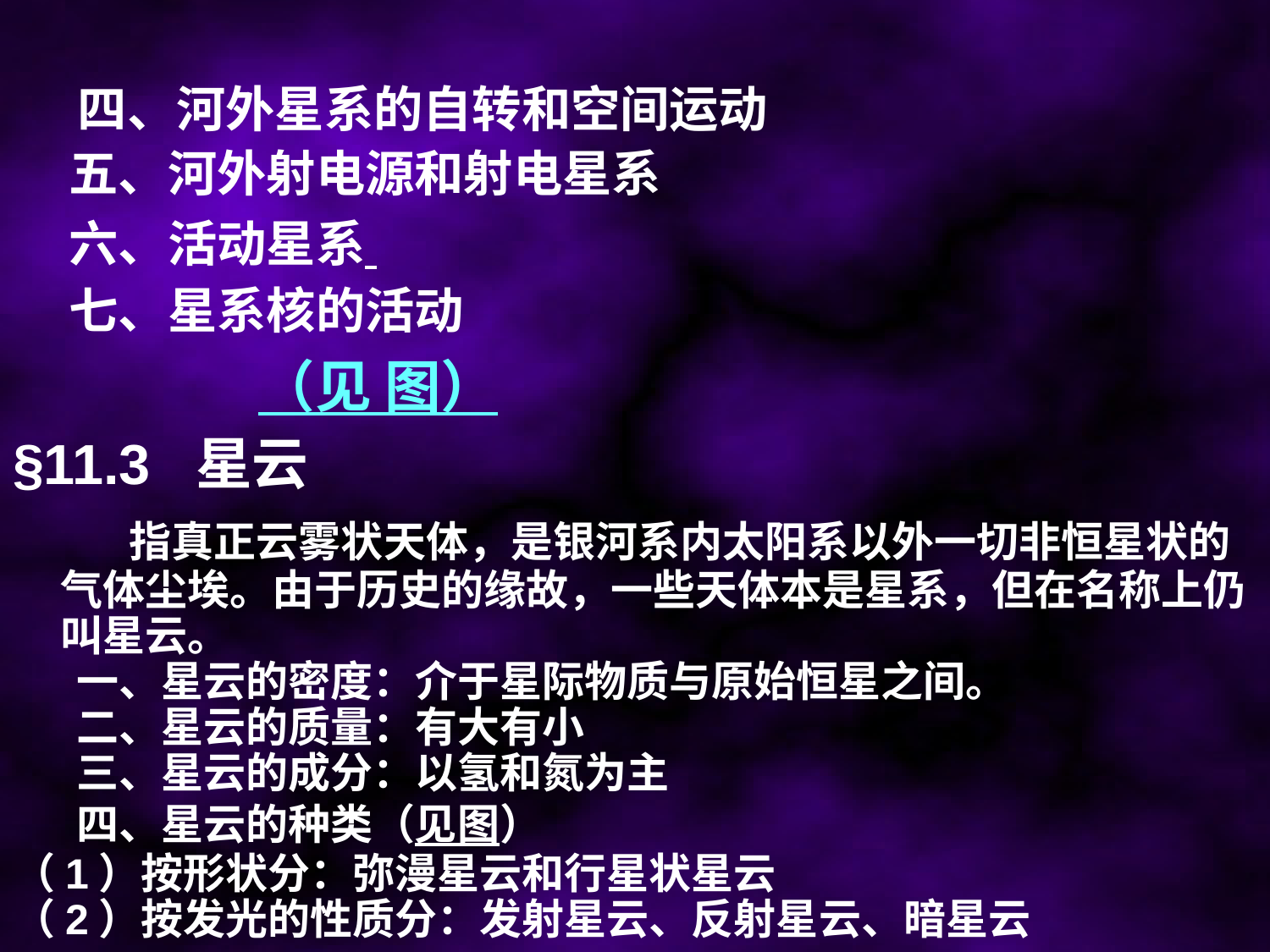

四、河外星系的自转和空间运动
    五、河外射电源和射电星系
    六、活动星系
    七、星系核的活动
                  （见 图）
§11.3  星云
        指真正云雾状天体，是银河系内太阳系以外一切非恒星状的气体尘埃。由于历史的缘故，一些天体本是星系，但在名称上仍叫星云。
一、星云的密度：介于星际物质与原始恒星之间。
二、星云的质量：有大有小
三、星云的成分：以氢和氮为主
四、星云的种类（见图）
（1）按形状分：弥漫星云和行星状星云
（2）按发光的性质分：发射星云、反射星云、暗星云